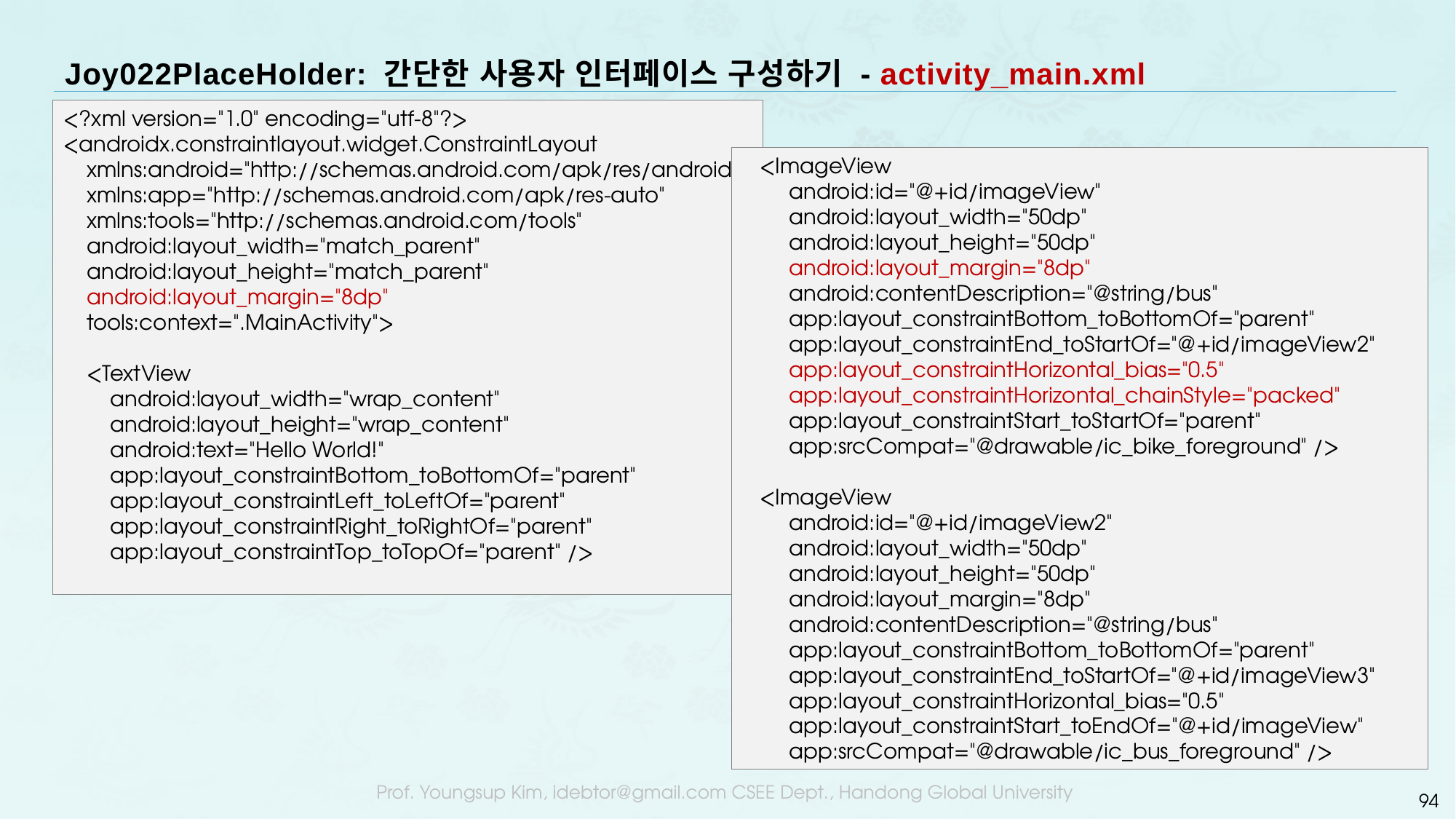

# Joy022PlaceHolder: 간단한 사용자 인터페이스 구성하기 - activity_main.xml
<?xml version="1.0" encoding="utf-8"?>
<androidx.constraintlayout.widget.ConstraintLayout
    xmlns:android="http://schemas.android.com/apk/res/android"
    xmlns:app="http://schemas.android.com/apk/res-auto"
    xmlns:tools="http://schemas.android.com/tools"
    android:layout_width="match_parent"
    android:layout_height="match_parent"
    android:layout_margin="8dp"
    tools:context=".MainActivity">

    <TextView
        android:layout_width="wrap_content"
        android:layout_height="wrap_content"
        android:text="Hello World!"
        app:layout_constraintBottom_toBottomOf="parent"
        app:layout_constraintLeft_toLeftOf="parent"
        app:layout_constraintRight_toRightOf="parent"
        app:layout_constraintTop_toTopOf="parent" />

   <ImageView
        android:id="@+id/imageView"
        android:layout_width="50dp"
        android:layout_height="50dp"
        android:layout_margin="8dp"
        android:contentDescription="@string/bus"
        app:layout_constraintBottom_toBottomOf="parent"
        app:layout_constraintEnd_toStartOf="@+id/imageView2"
        app:layout_constraintHorizontal_bias="0.5"
        app:layout_constraintHorizontal_chainStyle="packed"
        app:layout_constraintStart_toStartOf="parent"
        app:srcCompat="@drawable/ic_bike_foreground" />

   <ImageView
        android:id="@+id/imageView2"
        android:layout_width="50dp"
        android:layout_height="50dp"
        android:layout_margin="8dp"
        android:contentDescription="@string/bus"
        app:layout_constraintBottom_toBottomOf="parent"
        app:layout_constraintEnd_toStartOf="@+id/imageView3"
        app:layout_constraintHorizontal_bias="0.5"
        app:layout_constraintStart_toEndOf="@+id/imageView"
        app:srcCompat="@drawable/ic_bus_foreground" />
94